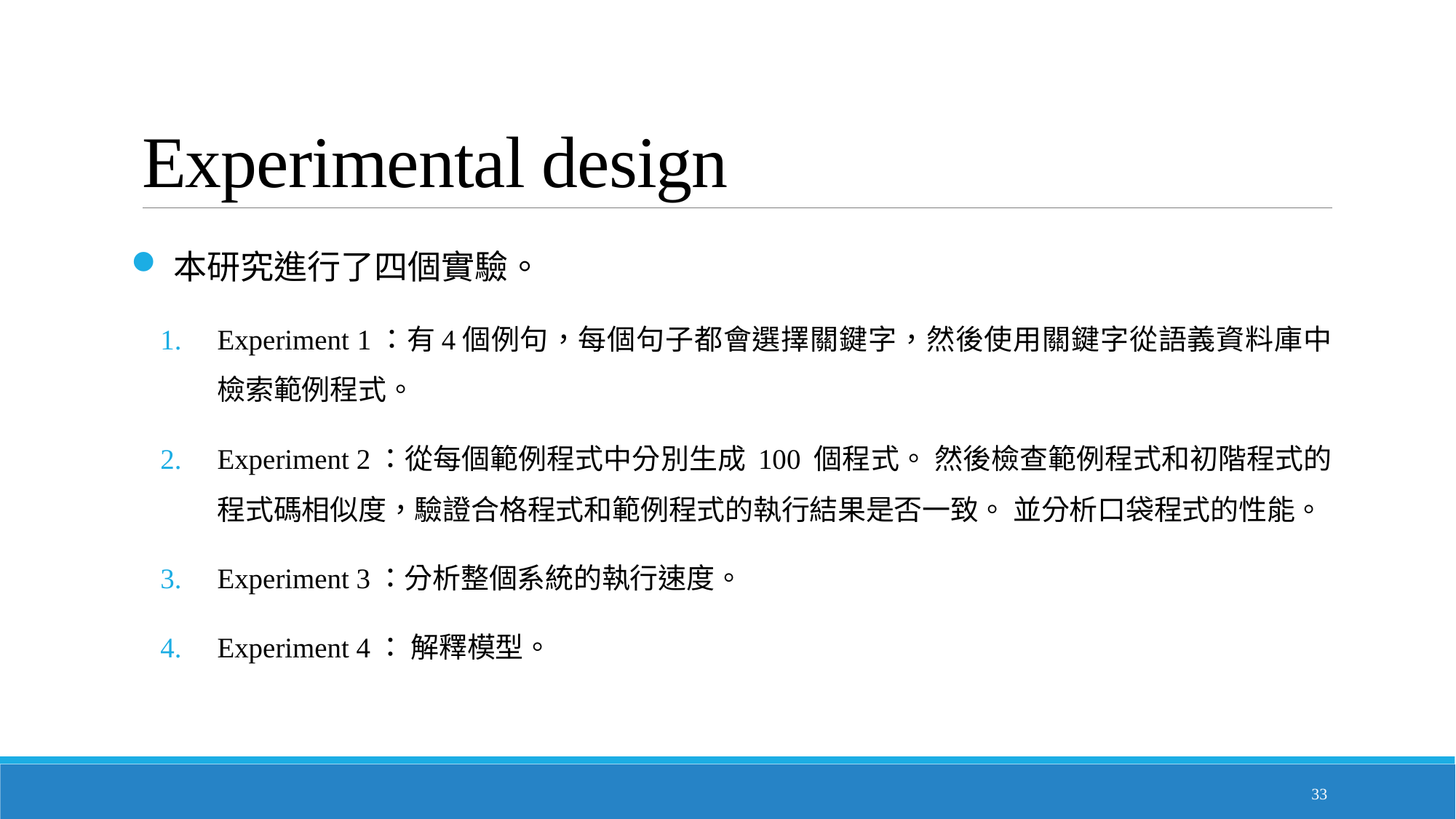

# Experimental design
本研究進行了四個實驗。
Experiment 1：有4個例句，每個句子都會選擇關鍵字，然後使用關鍵字從語義資料庫中檢索範例程式。
Experiment 2：從每個範例程式中分別生成 100 個程式。 然後檢查範例程式和初階程式的程式碼相似度，驗證合格程式和範例程式的執行結果是否一致。 並分析口袋程式的性能。
Experiment 3：分析整個系統的執行速度。
Experiment 4： 解釋模型。
33